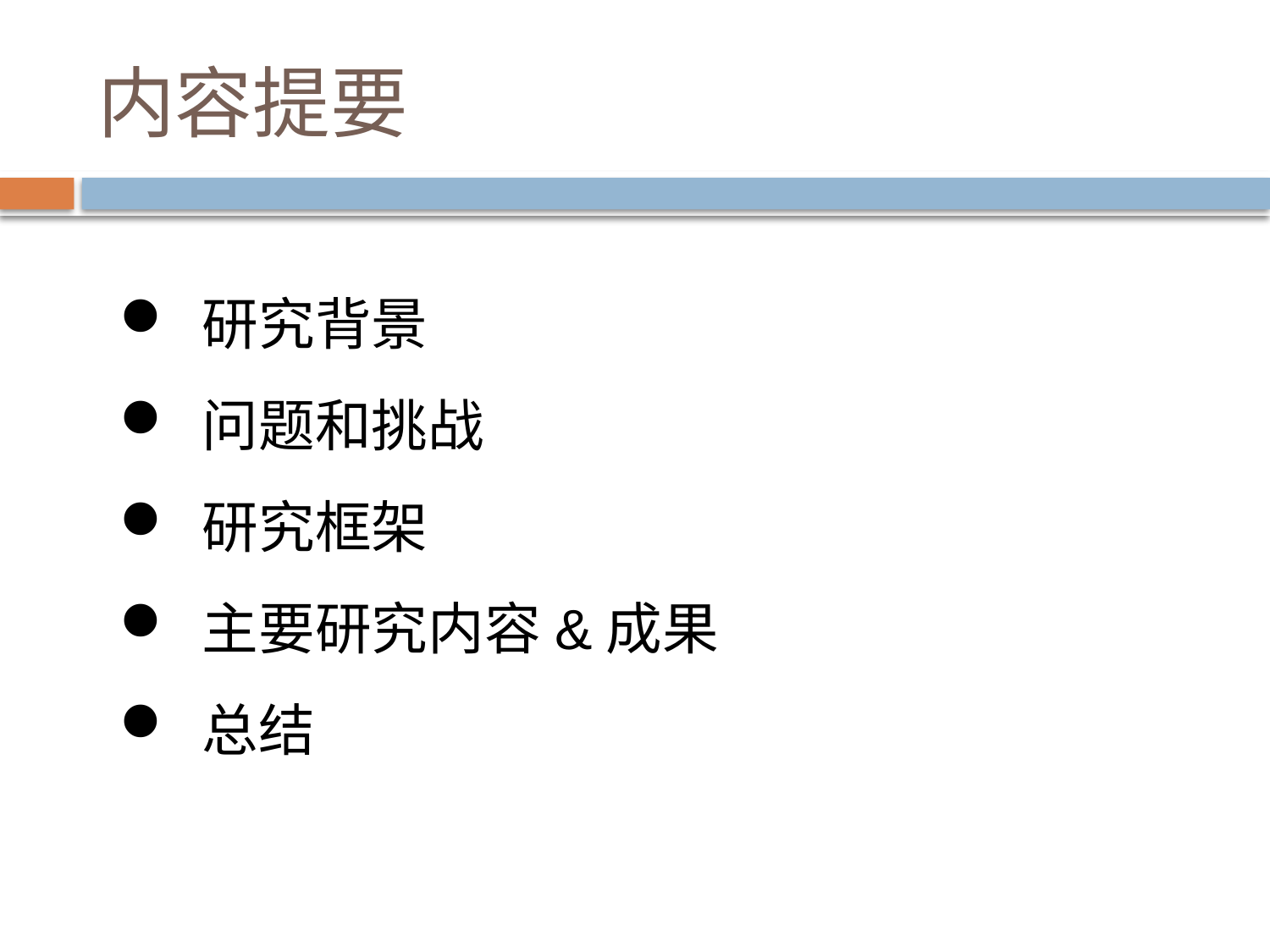

# 内容提要
 研究背景
 问题和挑战
 研究框架
 主要研究内容&成果
 总结